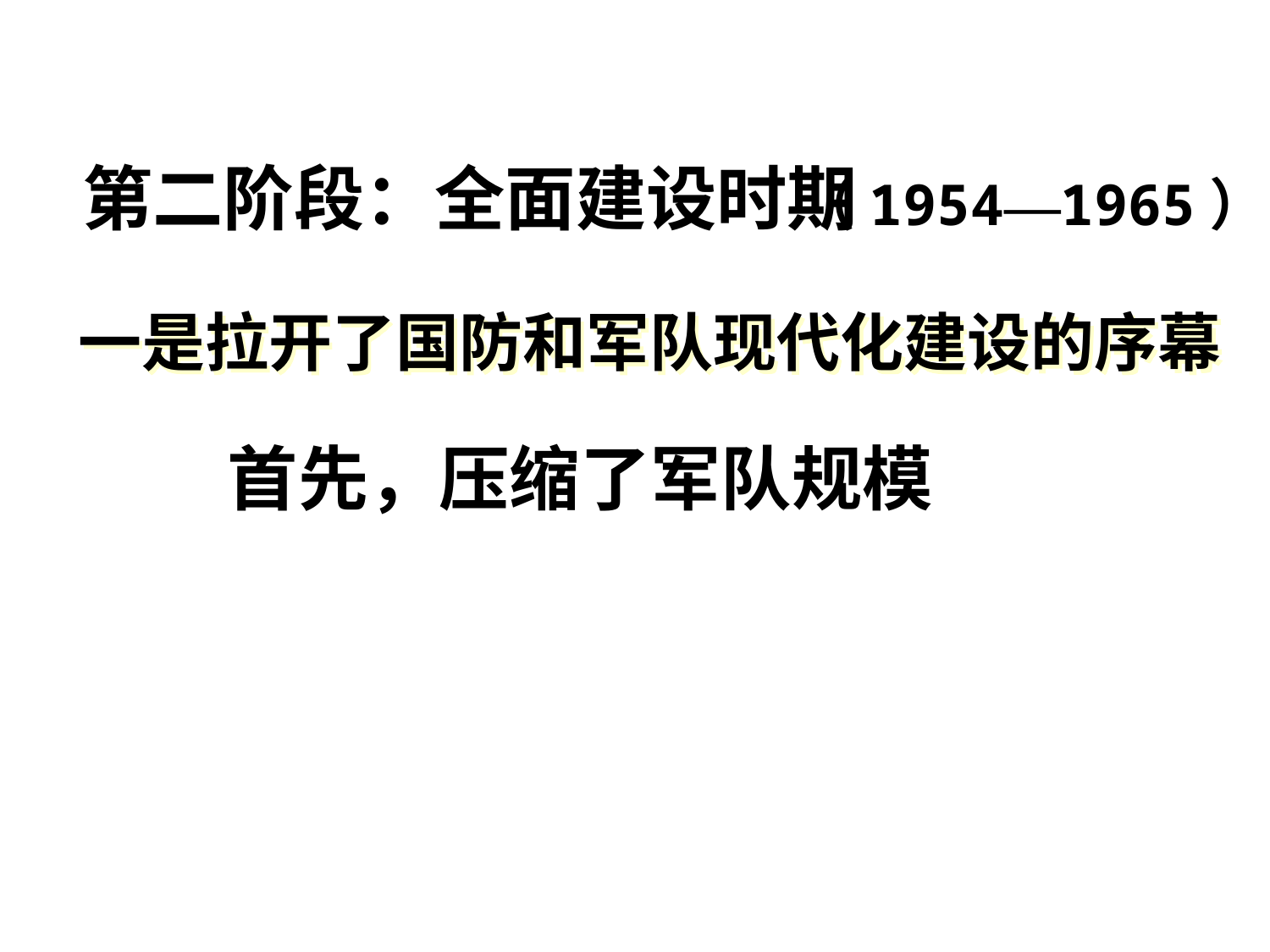

第二阶段：全面建设时期
 （1954—1965）
一是拉开了国防和军队现代化建设的序幕
首先，压缩了军队规模